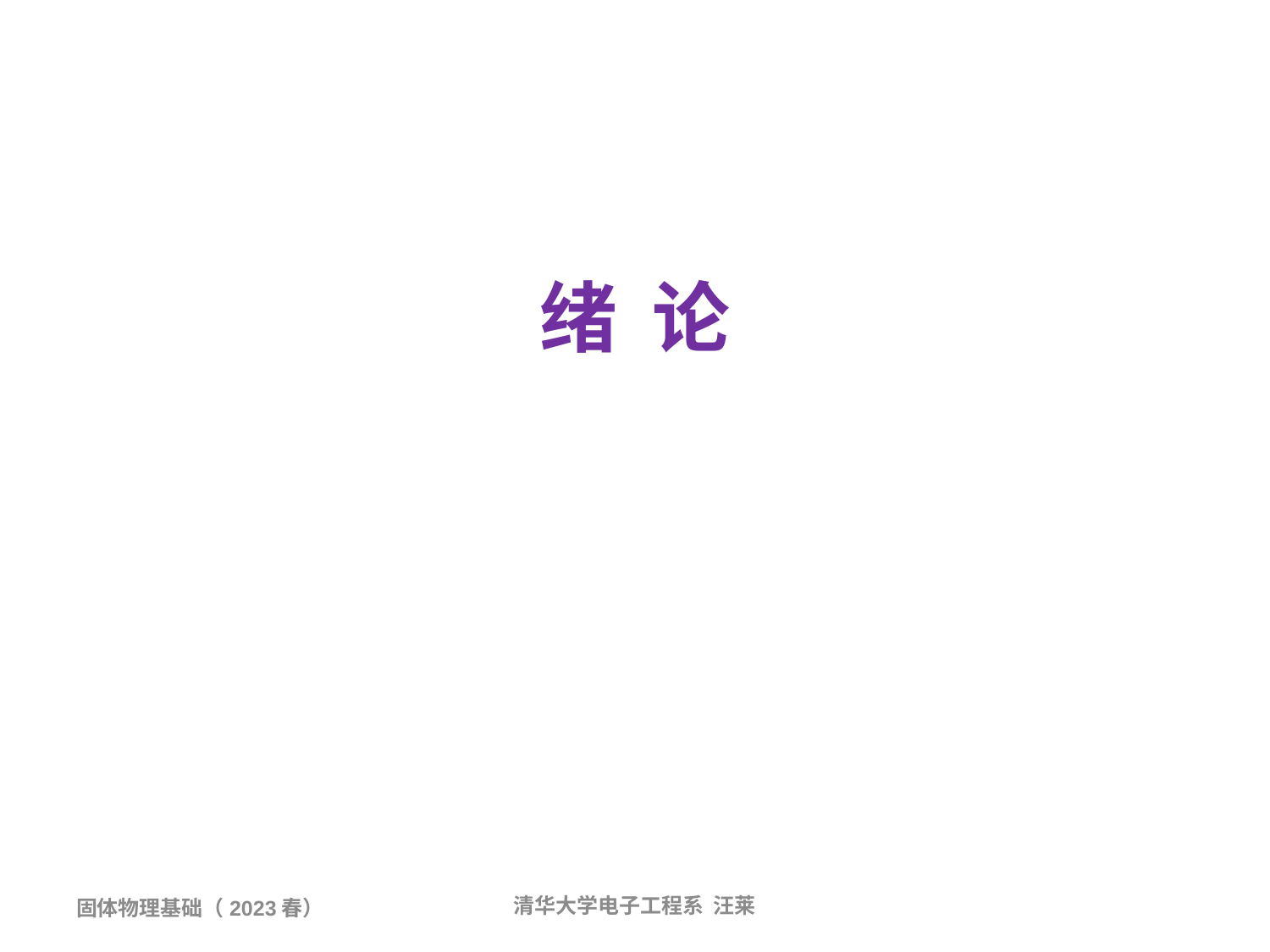

# 绪  论
固体物理基础（2023春）
清华大学电子工程系  汪莱
6